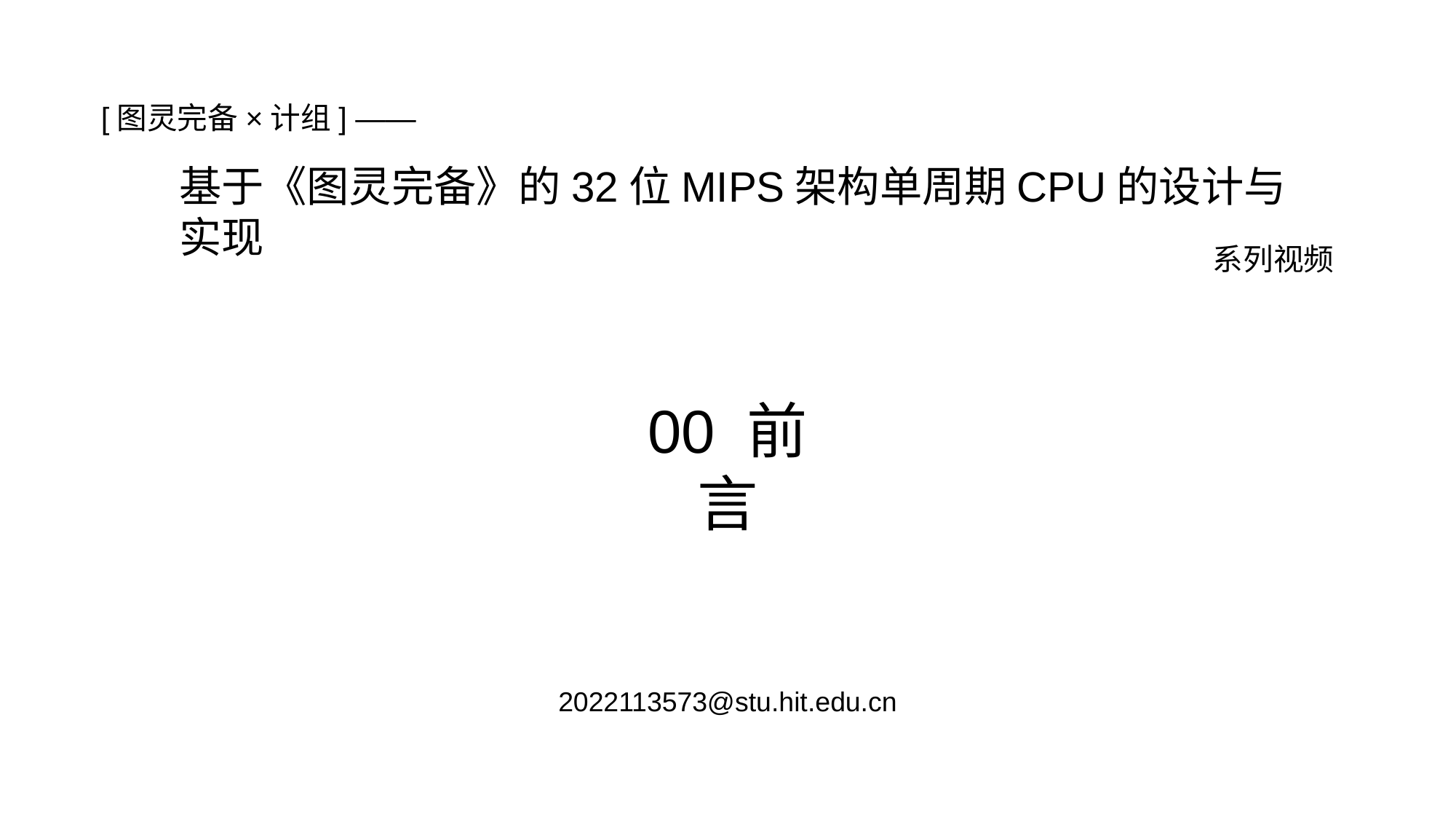

[图灵完备×计组] ——
基于《图灵完备》的32位MIPS架构单周期CPU的设计与实现
系列视频
00 前言
2022113573@stu.hit.edu.cn